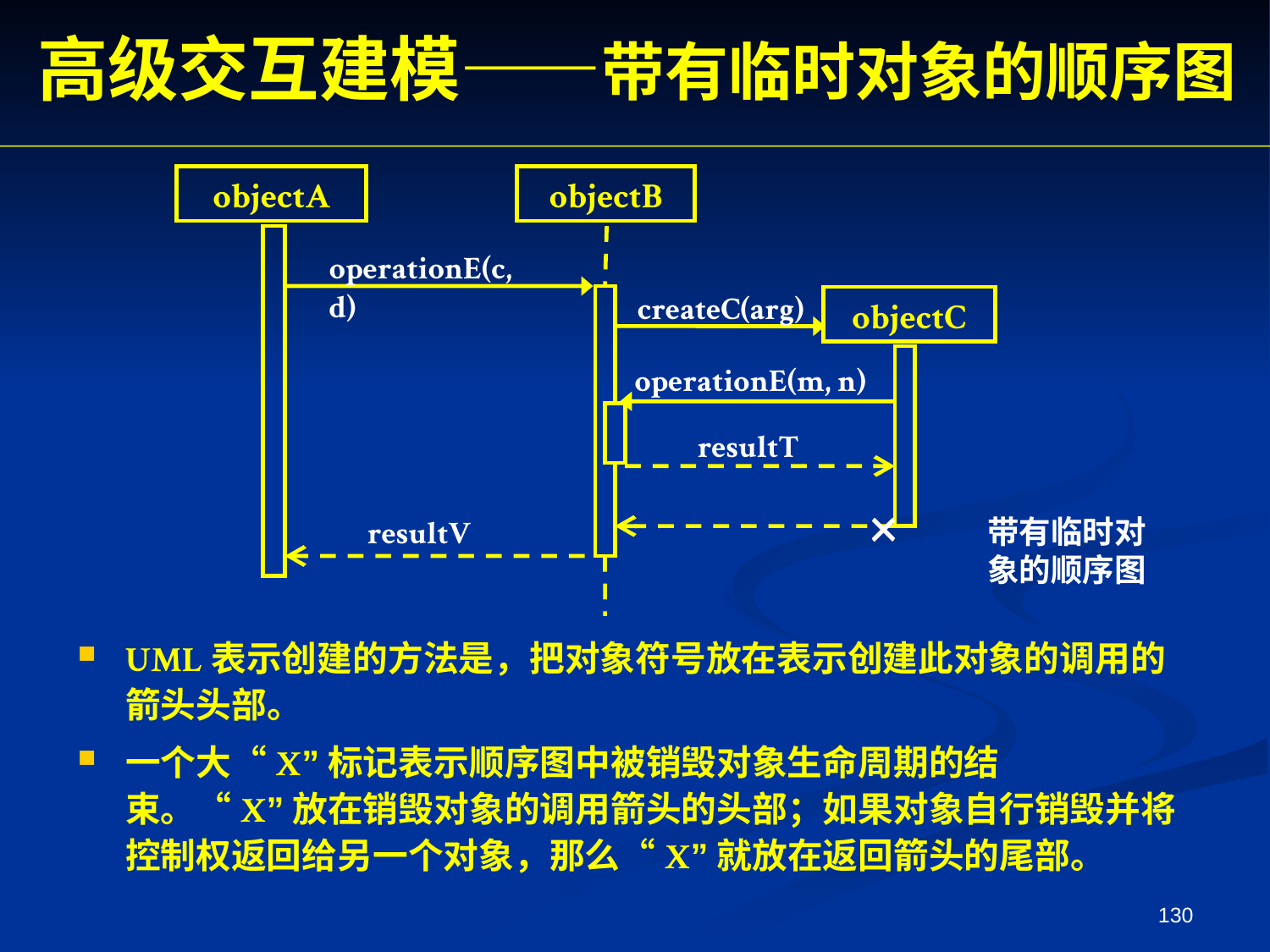

高级交互建模——带有临时对象的顺序图

objectA
objectB

operationE(c, d)
createC(arg)

objectC

operationE(m, n)

resultT

×
resultV
带有临时对象的顺序图

UML表示创建的方法是，把对象符号放在表示创建此对象的调用的箭头头部。
一个大“X”标记表示顺序图中被销毁对象生命周期的结束。“X”放在销毁对象的调用箭头的头部；如果对象自行销毁并将控制权返回给另一个对象，那么“X”就放在返回箭头的尾部。
130